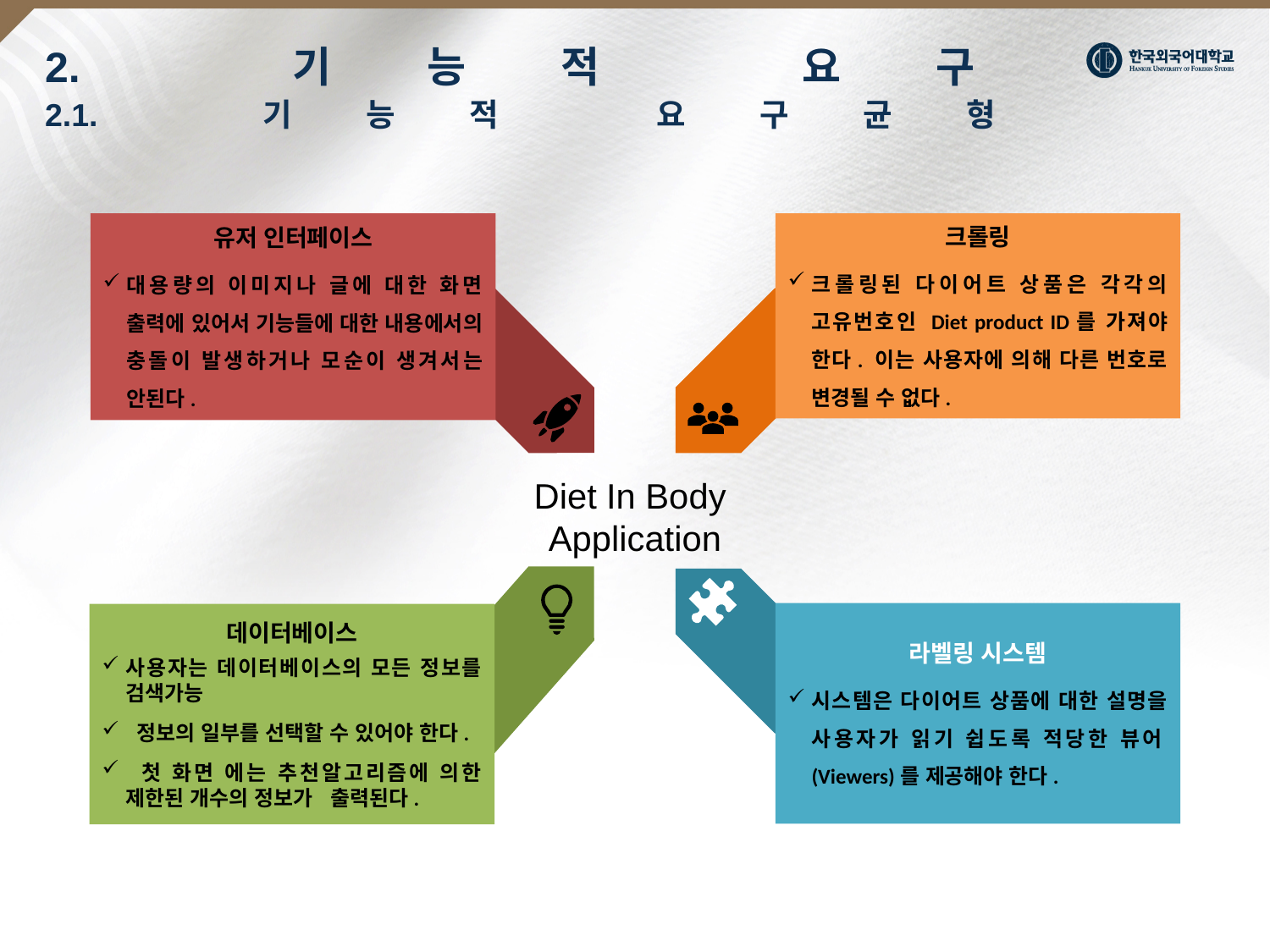

# 2. 기능적 요구 2.1. 기능적 요구균형
크롤링
크롤링된 다이어트 상품은 각각의 고유번호인 Diet product ID를 가져야 한다. 이는 사용자에 의해 다른 번호로 변경될 수 없다.
유저 인터페이스
대용량의 이미지나 글에 대한 화면 출력에 있어서 기능들에 대한 내용에서의 충돌이 발생하거나 모순이 생겨서는 안된다.

Diet In Body
Application

라벨링 시스템
시스템은 다이어트 상품에 대한 설명을 사용자가 읽기 쉽도록 적당한 뷰어(Viewers)를 제공해야 한다.
데이터베이스
사용자는 데이터베이스의 모든 정보를 검색가능
 정보의 일부를 선택할 수 있어야 한다.
 첫 화면 에는 추천알고리즘에 의한 제한된 개수의 정보가   출력된다.